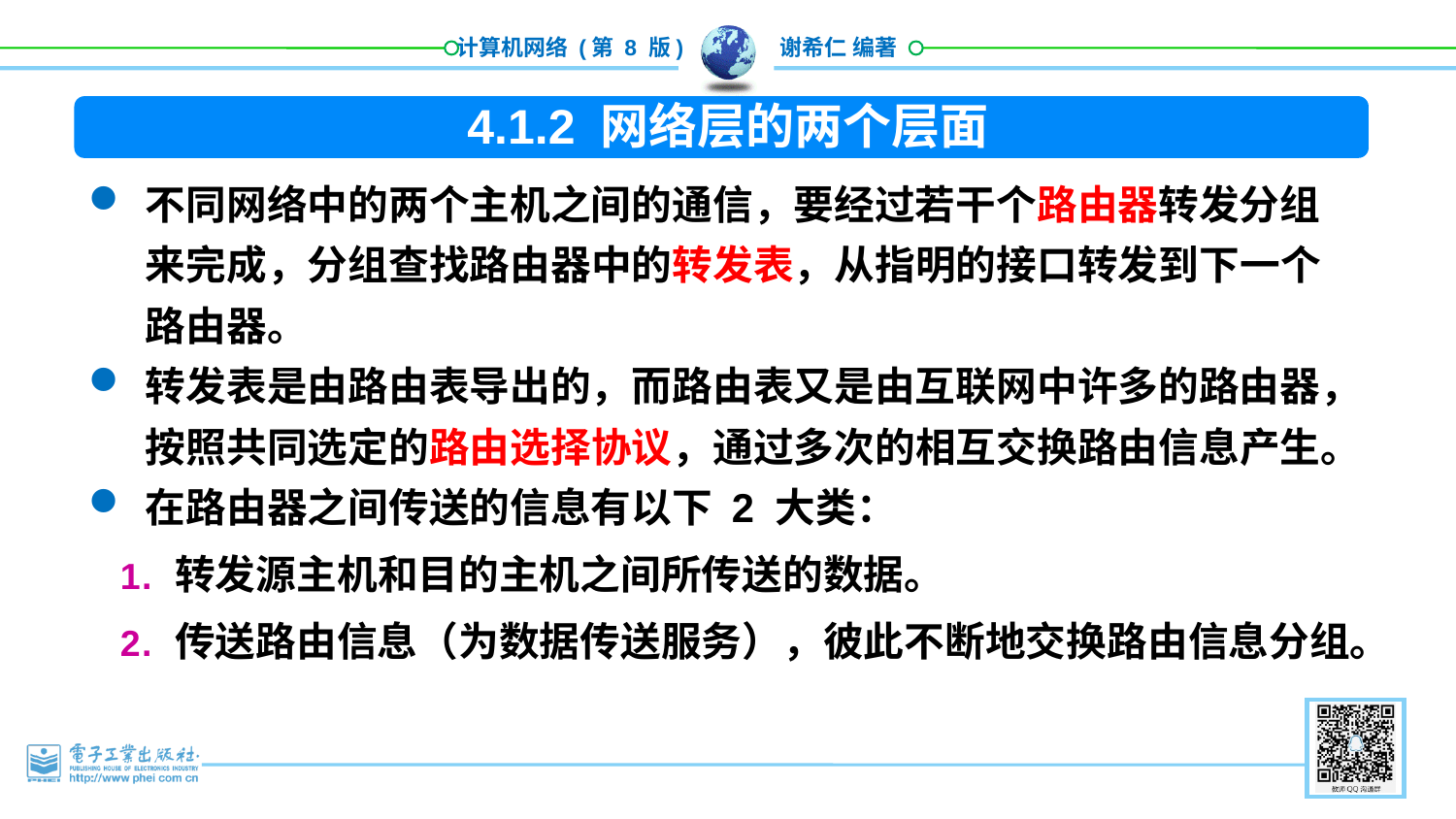

4.1.2 网络层的两个层面

不同网络中的两个主机之间的通信，要经过若干个路由器转发分组来完成，分组查找路由器中的转发表，从指明的接口转发到下一个路由器。
转发表是由路由表导出的，而路由表又是由互联网中许多的路由器，按照共同选定的路由选择协议，通过多次的相互交换路由信息产生。
在路由器之间传送的信息有以下 2 大类：
转发源主机和目的主机之间所传送的数据。
传送路由信息（为数据传送服务），彼此不断地交换路由信息分组。